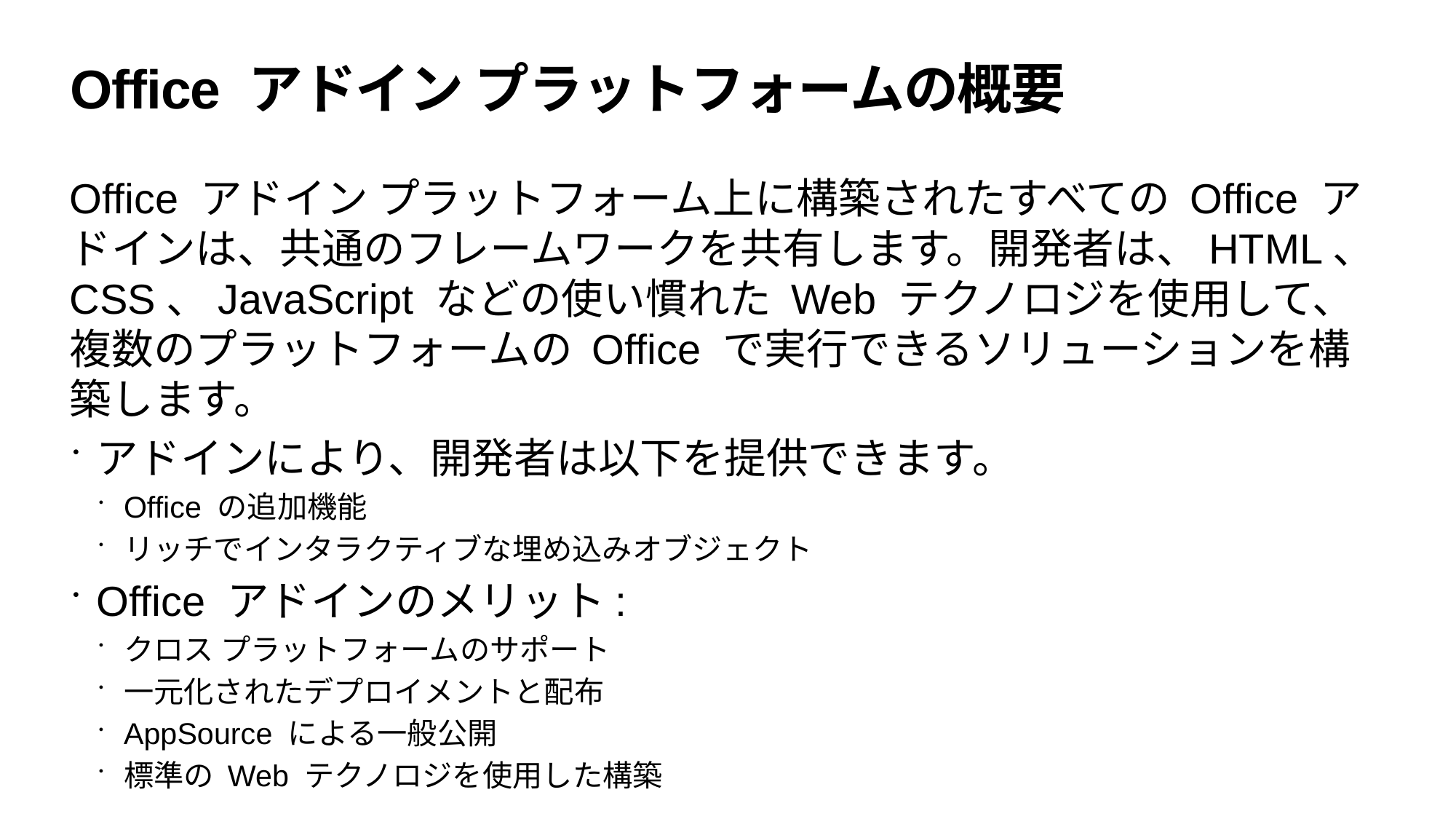

# Office アドイン プラットフォームの概要
Office アドイン プラットフォーム上に構築されたすべての Office アドインは、共通のフレームワークを共有します。開発者は、HTML、CSS、JavaScript などの使い慣れた Web テクノロジを使用して、複数のプラットフォームの Office で実行できるソリューションを構築します。
アドインにより、開発者は以下を提供できます。
Office の追加機能
リッチでインタラクティブな埋め込みオブジェクト
Office アドインのメリット:
クロス プラットフォームのサポート
一元化されたデプロイメントと配布
AppSource による一般公開
標準の Web テクノロジを使用した構築